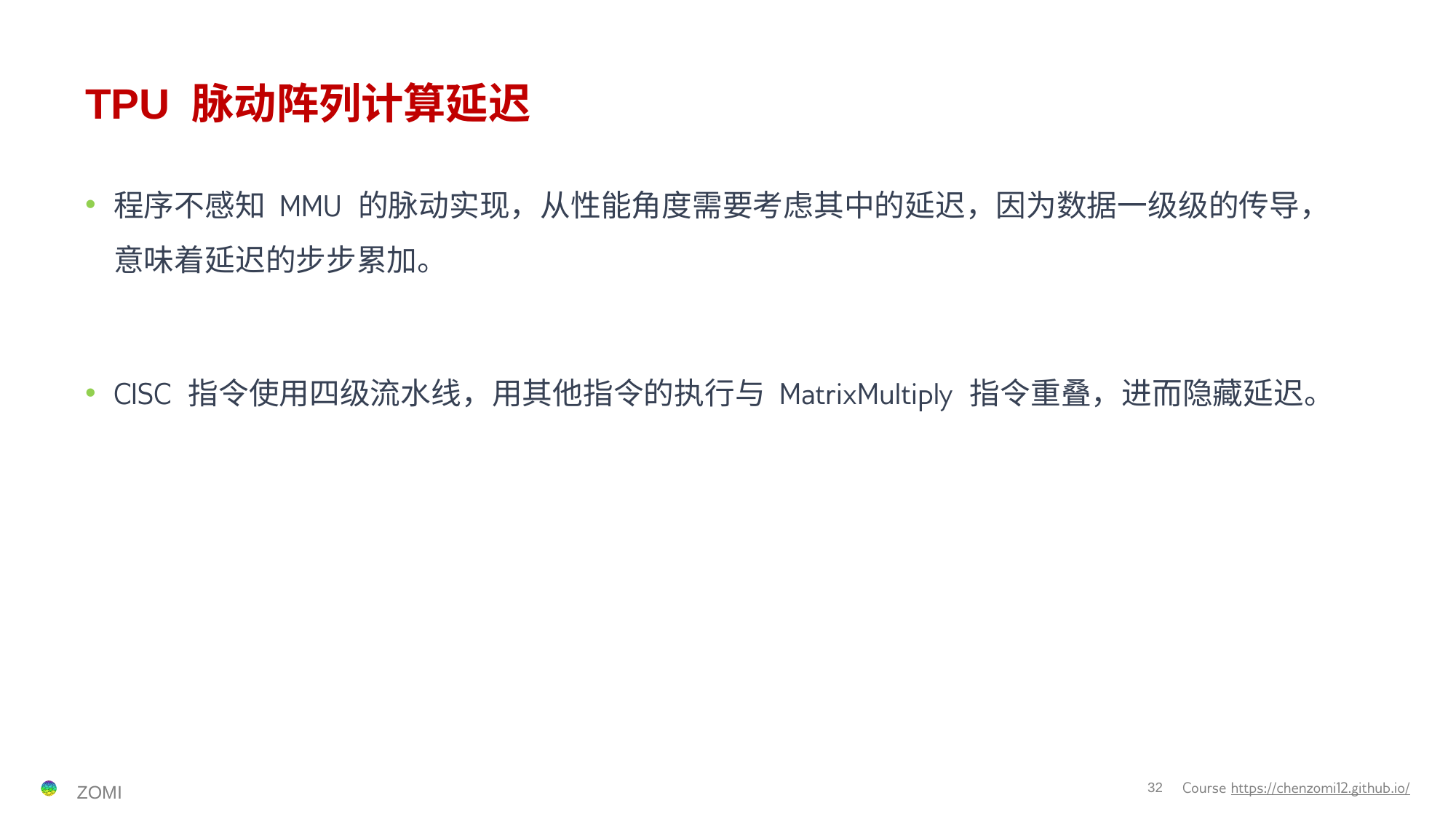

# TPU 脉动阵列计算延迟
程序不感知 MMU 的脉动实现，从性能角度需要考虑其中的延迟，因为数据一级级的传导，意味着延迟的步步累加。

CISC 指令使用四级流水线，用其他指令的执行与 MatrixMultiply 指令重叠，进而隐藏延迟。